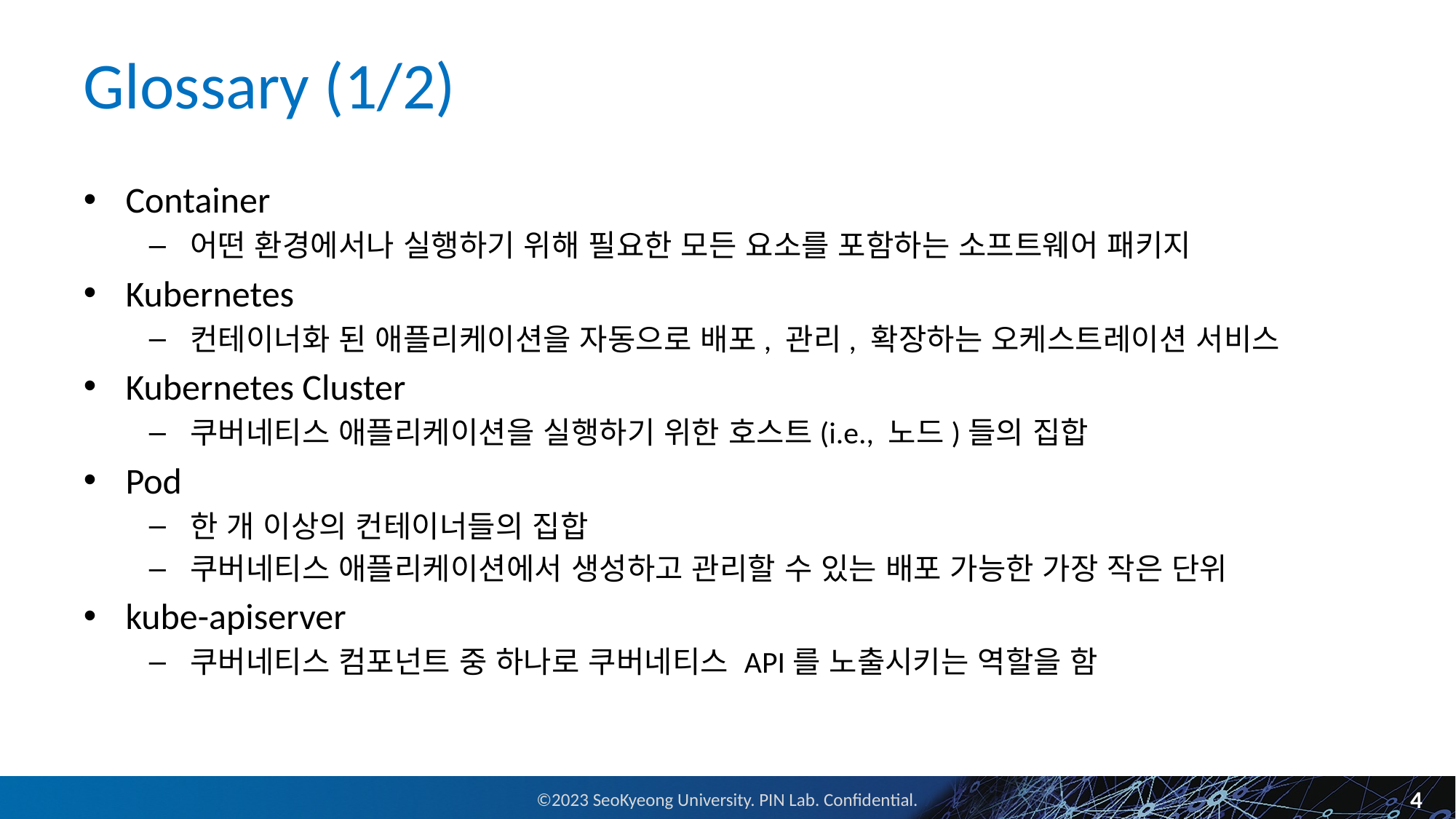

# Glossary (1/2)
Container
어떤 환경에서나 실행하기 위해 필요한 모든 요소를 포함하는 소프트웨어 패키지
Kubernetes
컨테이너화 된 애플리케이션을 자동으로 배포, 관리, 확장하는 오케스트레이션 서비스
Kubernetes Cluster
쿠버네티스 애플리케이션을 실행하기 위한 호스트(i.e., 노드)들의 집합
Pod
한 개 이상의 컨테이너들의 집합
쿠버네티스 애플리케이션에서 생성하고 관리할 수 있는 배포 가능한 가장 작은 단위
kube-apiserver
쿠버네티스 컴포넌트 중 하나로 쿠버네티스 API를 노출시키는 역할을 함
4